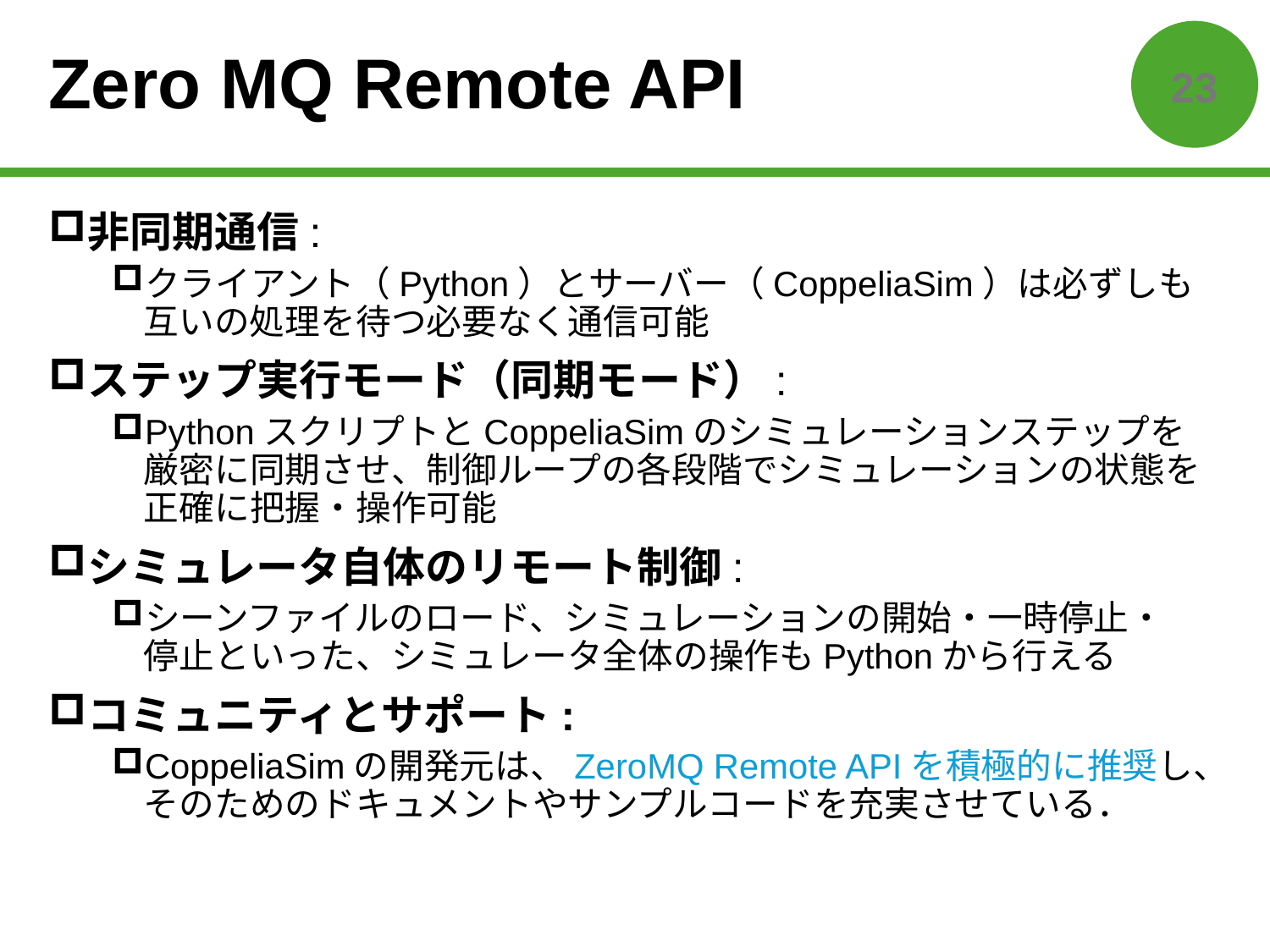

# Zero MQ Remote API
23
非同期通信:
クライアント（Python）とサーバー（CoppeliaSim）は必ずしも
互いの処理を待つ必要なく通信可能
ステップ実行モード（同期モード）:
PythonスクリプトとCoppeliaSimのシミュレーションステップを
厳密に同期させ、制御ループの各段階でシミュレーションの状態を正確に把握・操作可能
シミュレータ自体のリモート制御:
シーンファイルのロード、シミュレーションの開始・一時停止・
停止といった、シミュレータ全体の操作もPythonから行える
コミュニティとサポート:
CoppeliaSimの開発元は、ZeroMQ Remote APIを積極的に推奨し、そのためのドキュメントやサンプルコードを充実させている．